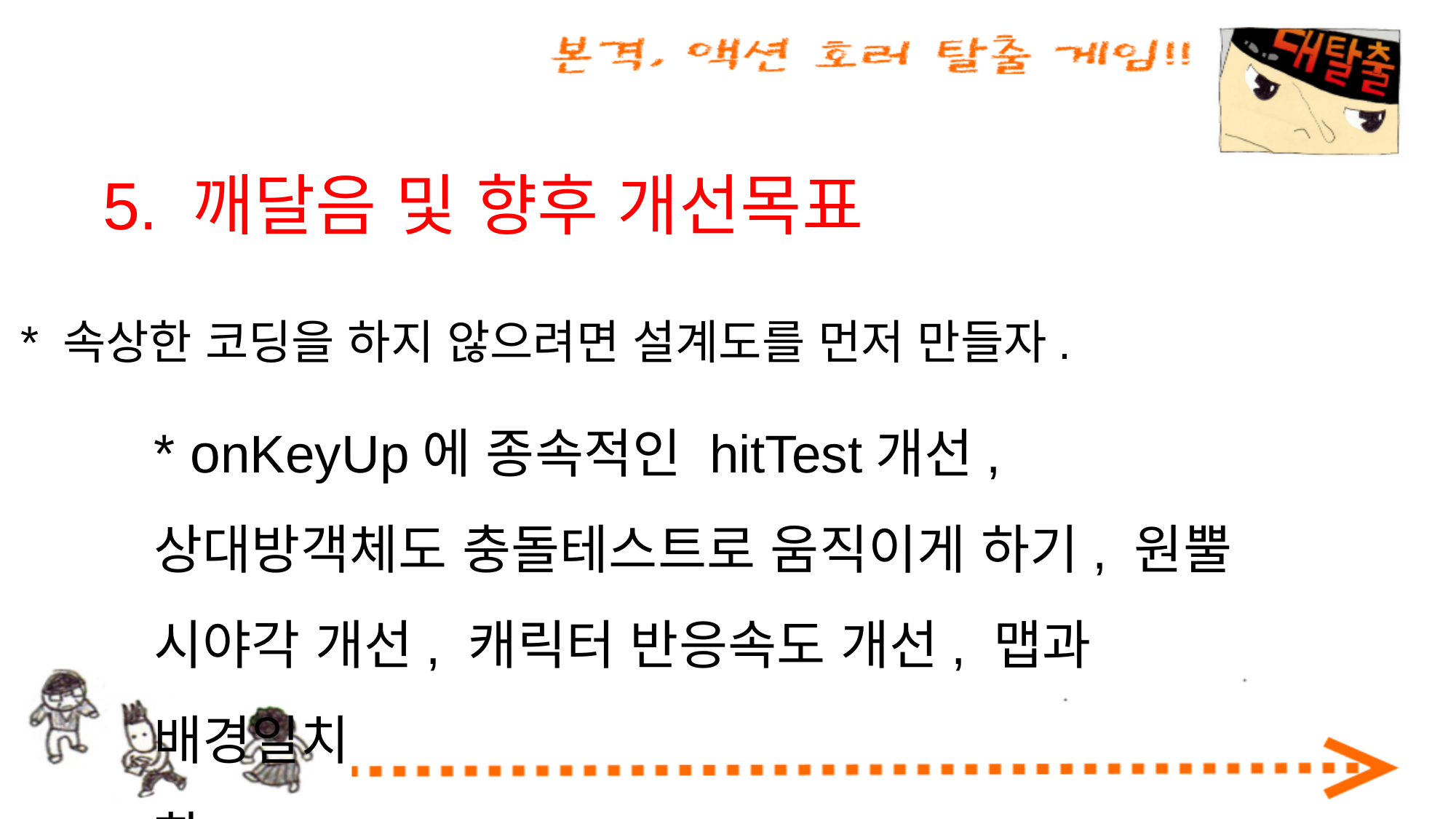

5. 깨달음 및 향후 개선목표
* 속상한 코딩을 하지 않으려면 설계도를 먼저 만들자.
* onKeyUp에 종속적인 hitTest개선, 상대방객체도 충돌테스트로 움직이게 하기, 원뿔 시야각 개선, 캐릭터 반응속도 개선, 맵과 배경일치화......................................................................................